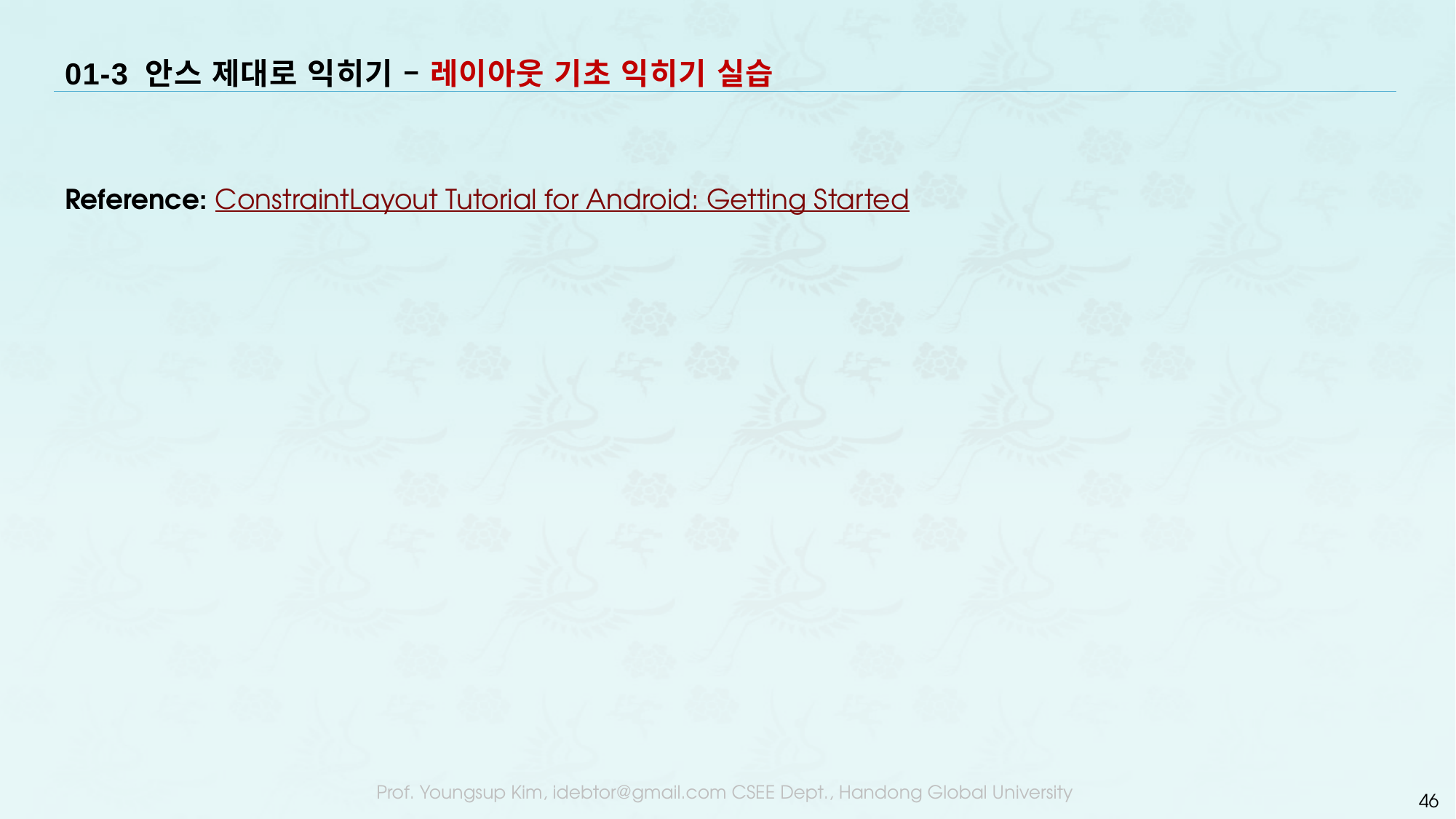

# 01-3 안스 제대로 익히기 – 레이아웃 기초 익히기 실습

Reference: ConstraintLayout Tutorial for Android: Getting Started

46